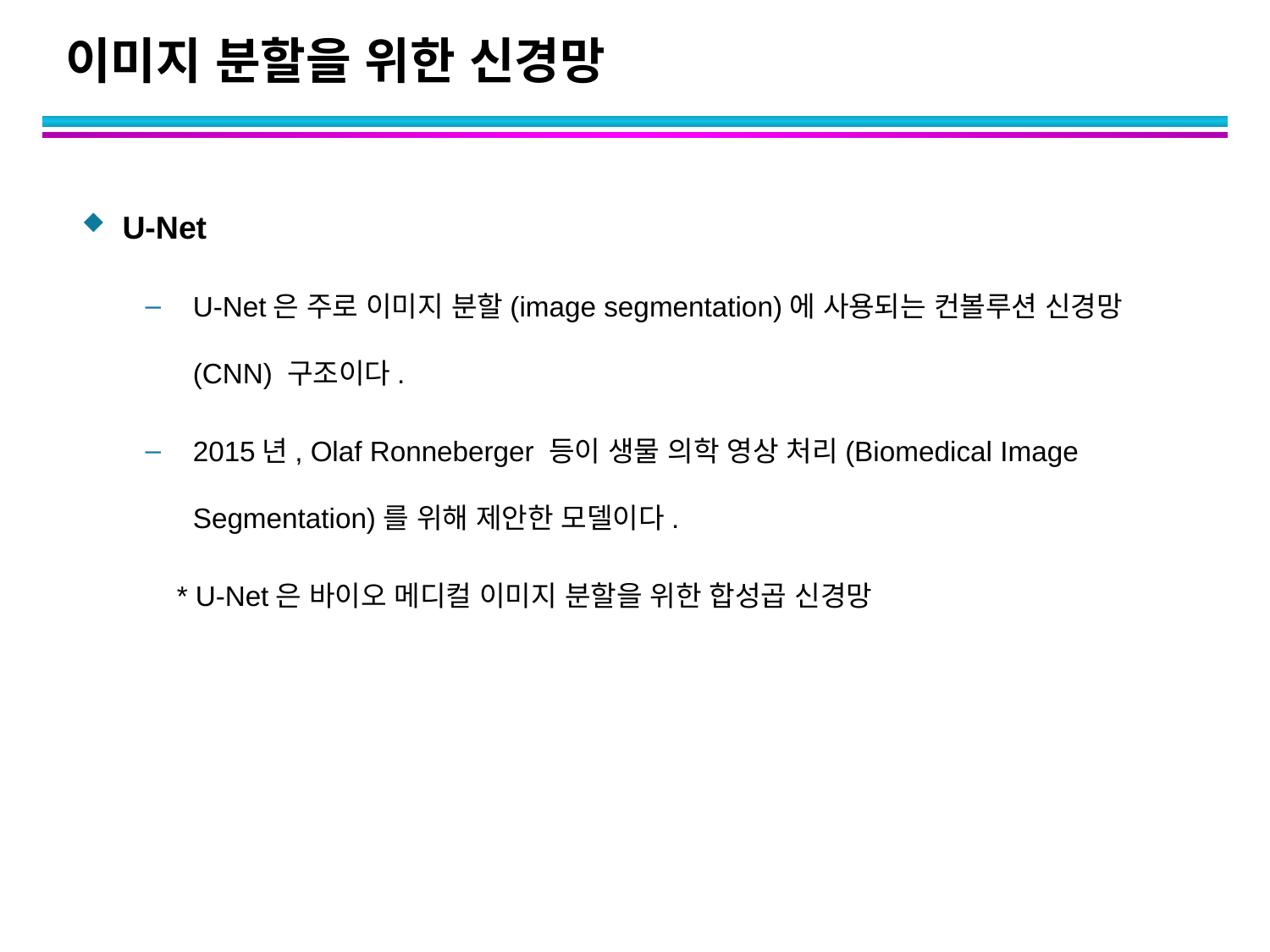

# 이미지 분할을 위한 신경망
U-Net
U-Net은 주로 이미지 분할(image segmentation)에 사용되는 컨볼루션 신경망(CNN) 구조이다.
2015년, Olaf Ronneberger 등이 생물 의학 영상 처리(Biomedical Image Segmentation)를 위해 제안한 모델이다.
    * U-Net은 바이오 메디컬 이미지 분할을 위한 합성곱 신경망